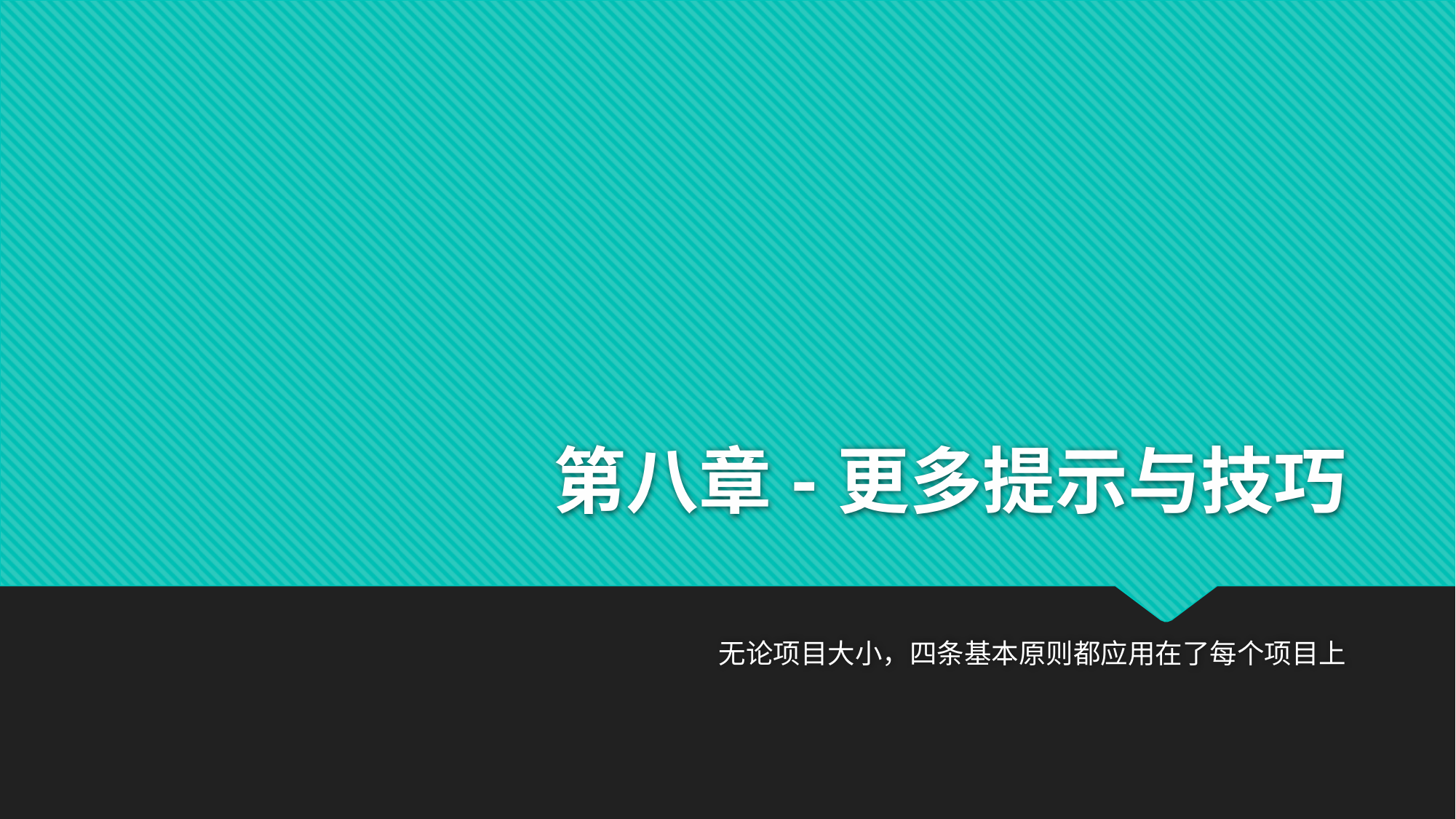

# 第八章-更多提示与技巧
无论项目大小，四条基本原则都应用在了每个项目上